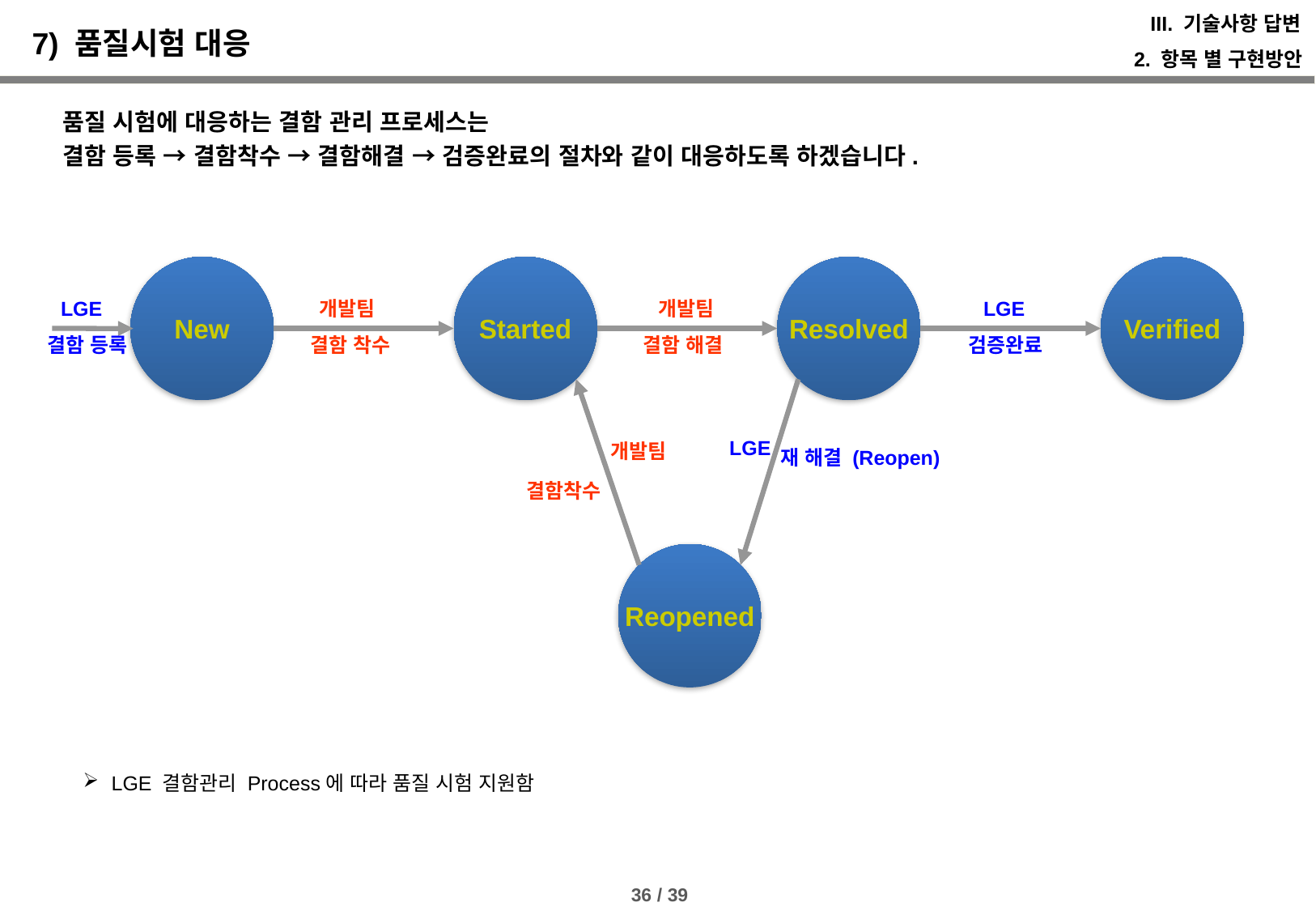

III. 기술사항 답변
# 7) 품질시험 대응
2. 항목 별 구현방안
품질 시험에 대응하는 결함 관리 프로세스는
결함 등록 → 결함착수 → 결함해결 → 검증완료의 절차와 같이 대응하도록 하겠습니다.
New
Started
Resolved
Verified
LGE
개발팀
개발팀
LGE
결함 등록
결함 해결
검증완료
결함 착수

LGE
개발팀
재 해결 (Reopen)
결함착수
Reopened
 LGE 결함관리 Process에 따라 품질 시험 지원함